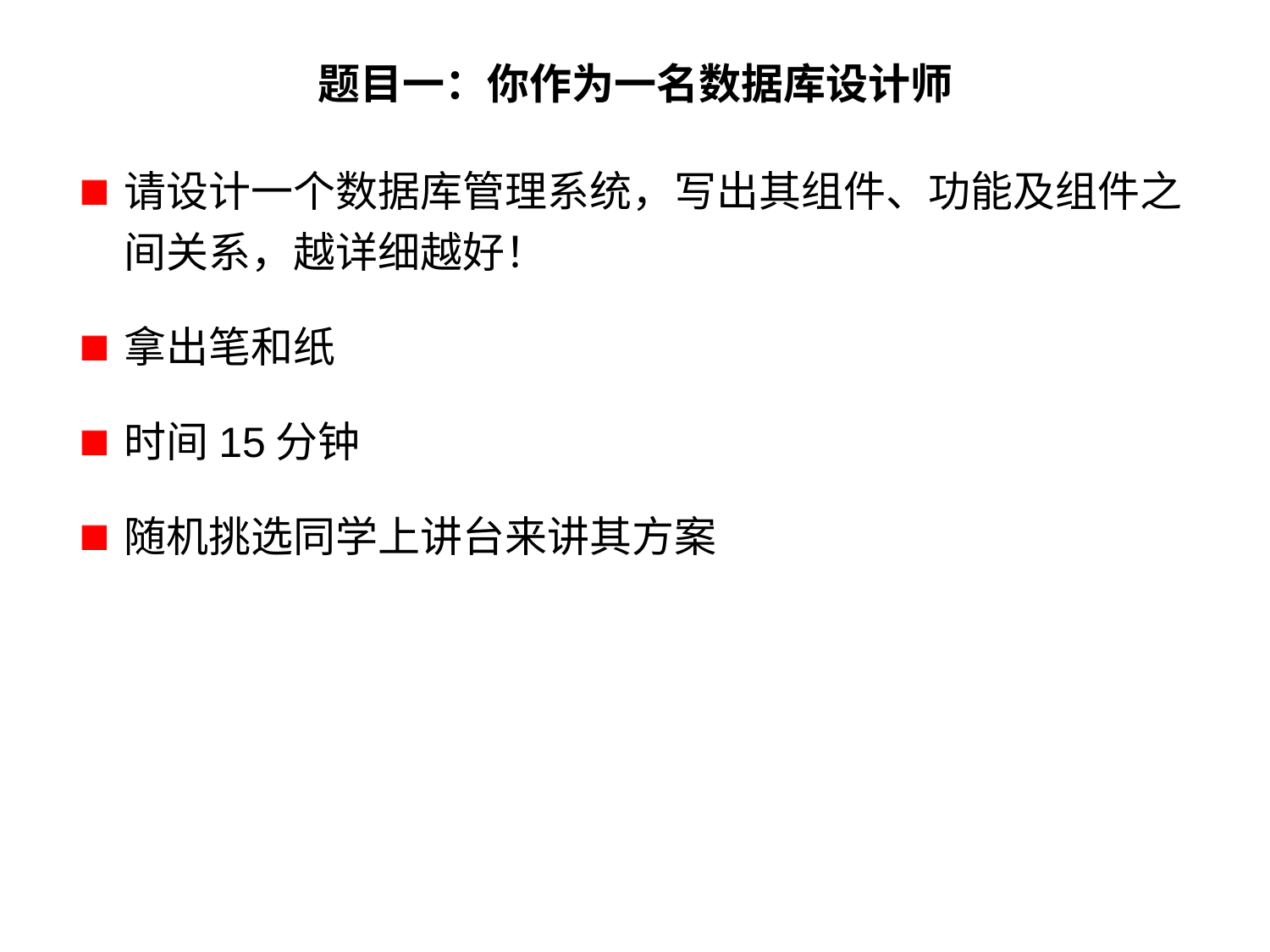

# 题目一：你作为一名数据库设计师
请设计一个数据库管理系统，写出其组件、功能及组件之间关系，越详细越好！
拿出笔和纸
时间15分钟
随机挑选同学上讲台来讲其方案